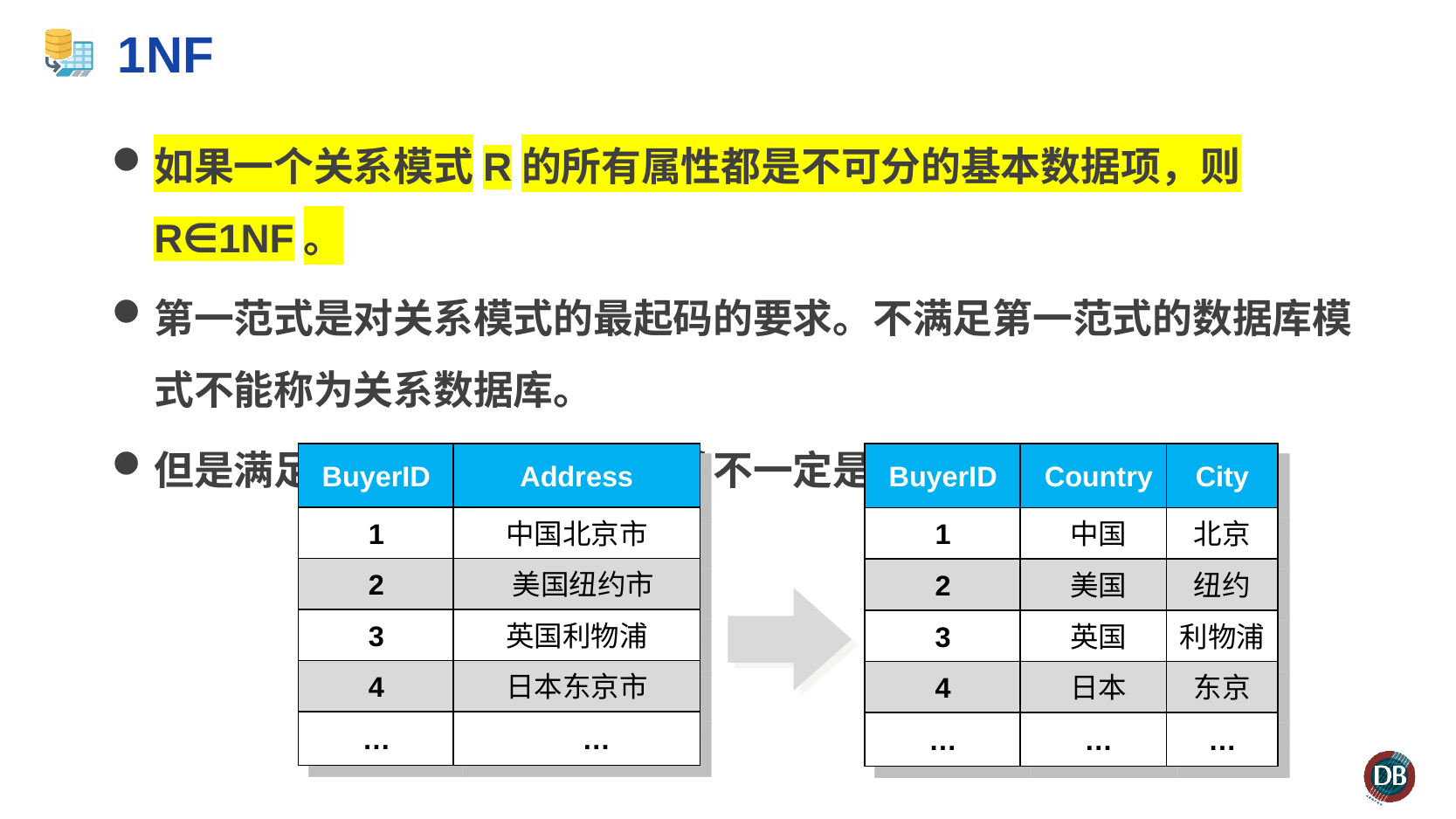

# 1NF
如果一个关系模式R的所有属性都是不可分的基本数据项，则R∈1NF。
第一范式是对关系模式的最起码的要求。不满足第一范式的数据库模式不能称为关系数据库。
但是满足第一范式的关系模式并不一定是一个好的关系模式。

BuyerID
Address
BuyerID
Country
City
1
中国
北京
2
美国
纽约
3
英国
利物浦
4
日本
东京
…
…
…
1
中国北京市
2
 美国纽约市

3
英国利物浦
4
日本东京市
…
     …